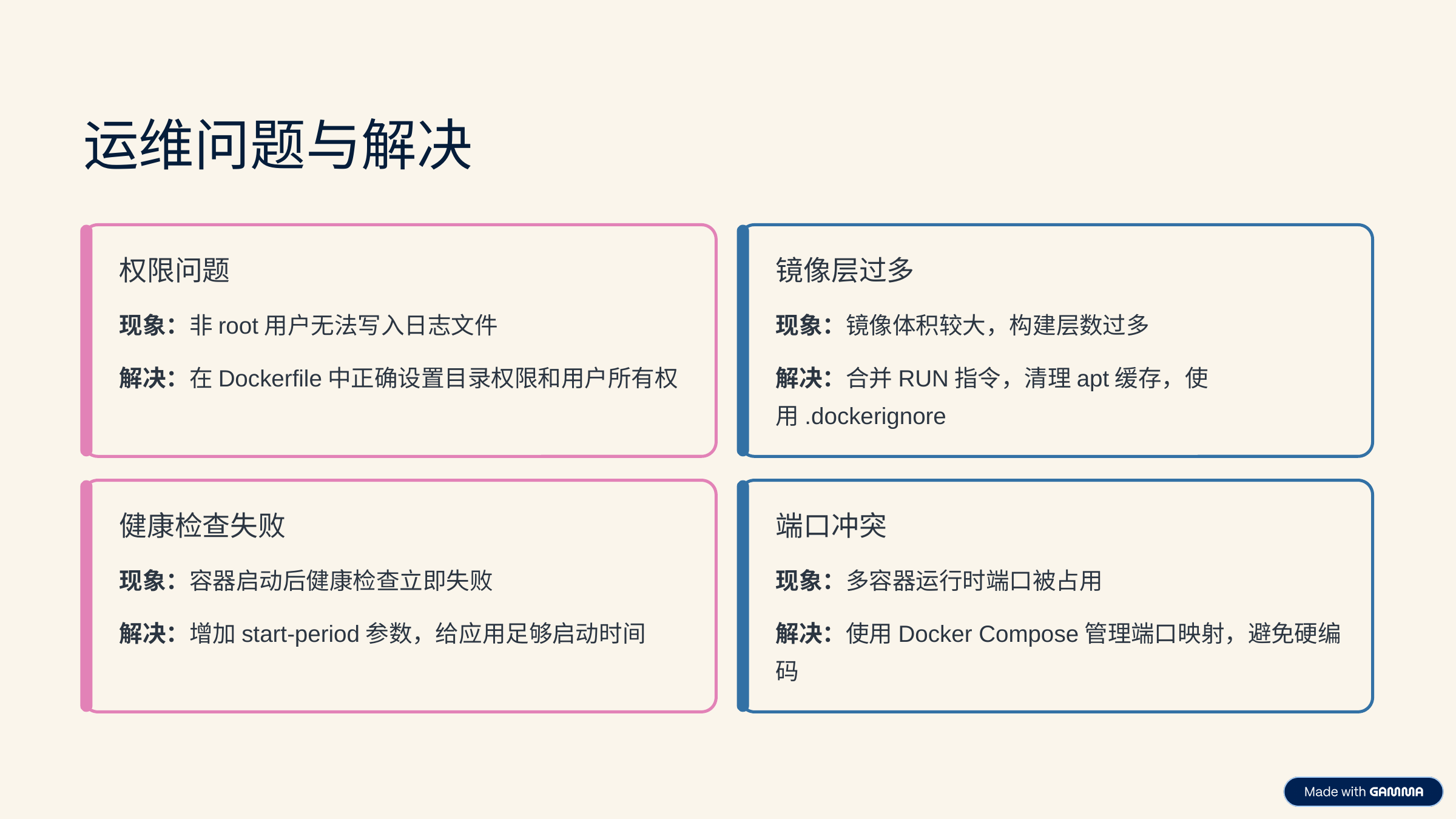

运维问题与解决

权限问题
镜像层过多
现象：非root用户无法写入日志文件
现象：镜像体积较大，构建层数过多
解决：在Dockerfile中正确设置目录权限和用户所有权
解决：合并RUN指令，清理apt缓存，使用.dockerignore

健康检查失败
端口冲突
现象：容器启动后健康检查立即失败
现象：多容器运行时端口被占用
解决：增加start-period参数，给应用足够启动时间
解决：使用Docker Compose管理端口映射，避免硬编码